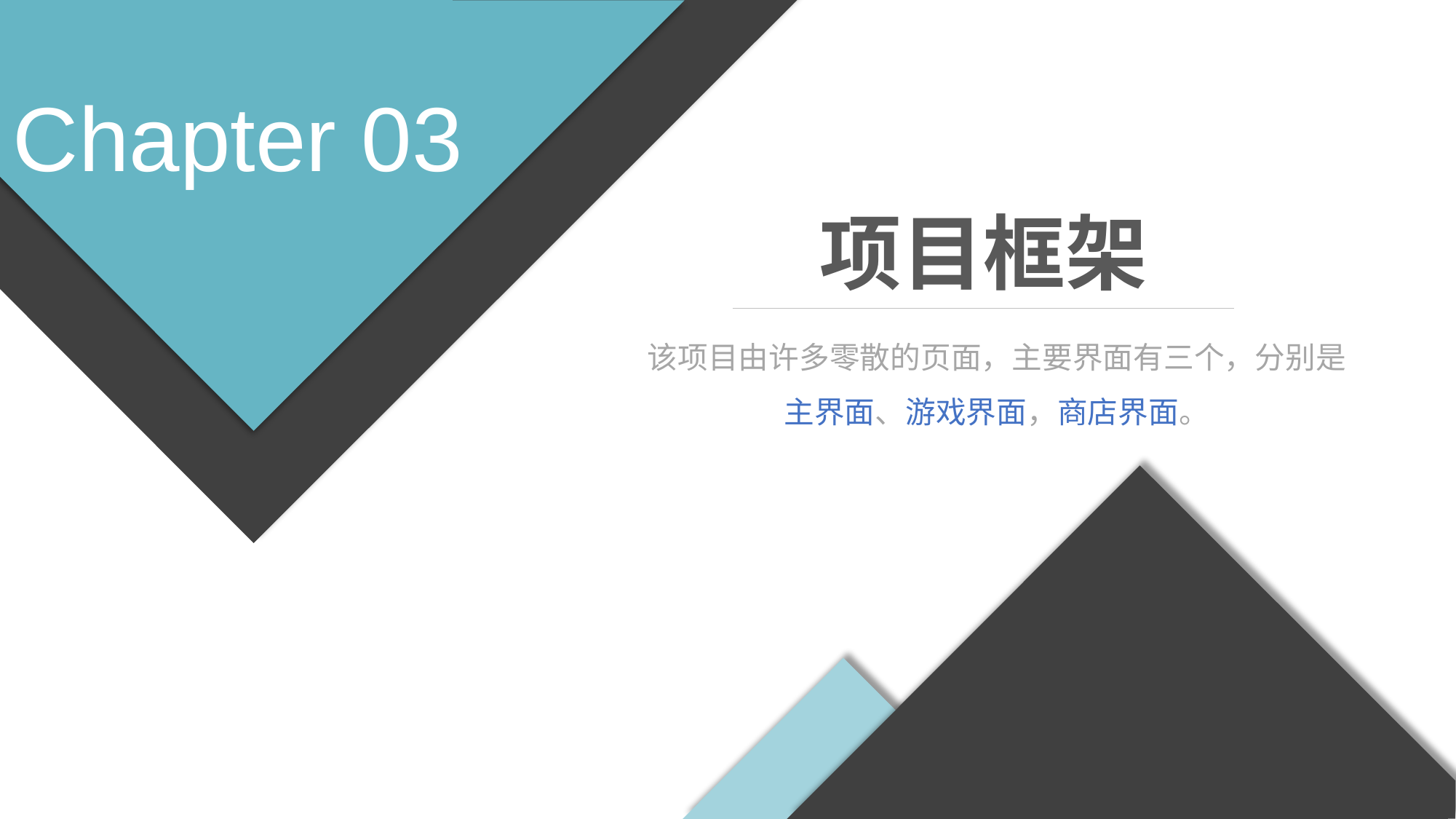

Chapter 03
项目框架
该项目由许多零散的页面，主要界面有三个，分别是主界面、游戏界面，商店界面。